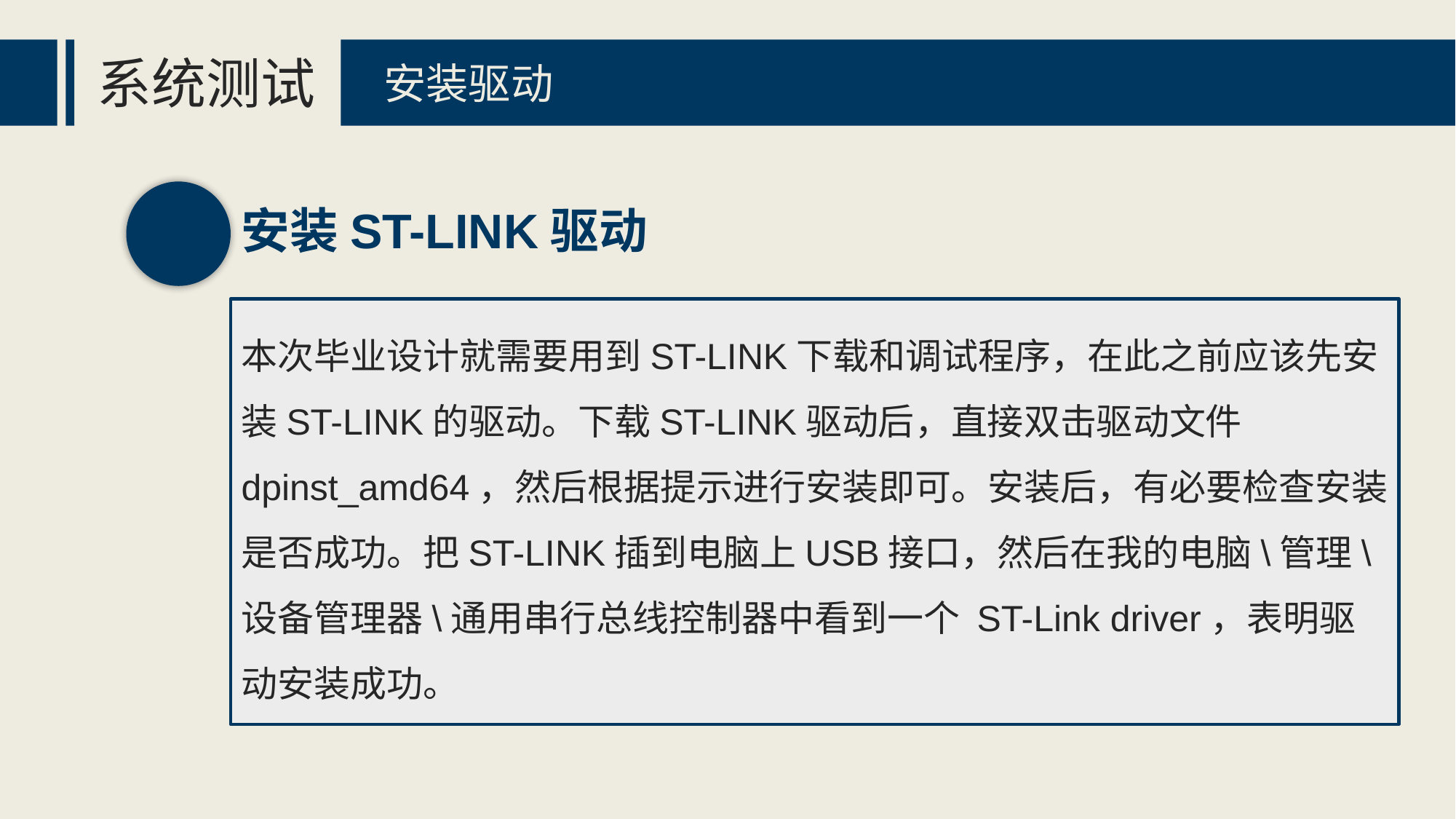

系统测试
安装驱动

安装ST-LINK驱动

本次毕业设计就需要用到ST-LINK下载和调试程序，在此之前应该先安装ST-LINK的驱动。下载ST-LINK驱动后，直接双击驱动文件dpinst_amd64，然后根据提示进行安装即可。安装后，有必要检查安装是否成功。把ST-LINK插到电脑上USB接口，然后在我的电脑\管理\设备管理器\通用串行总线控制器中看到一个 ST-Link driver，表明驱动安装成功。
21